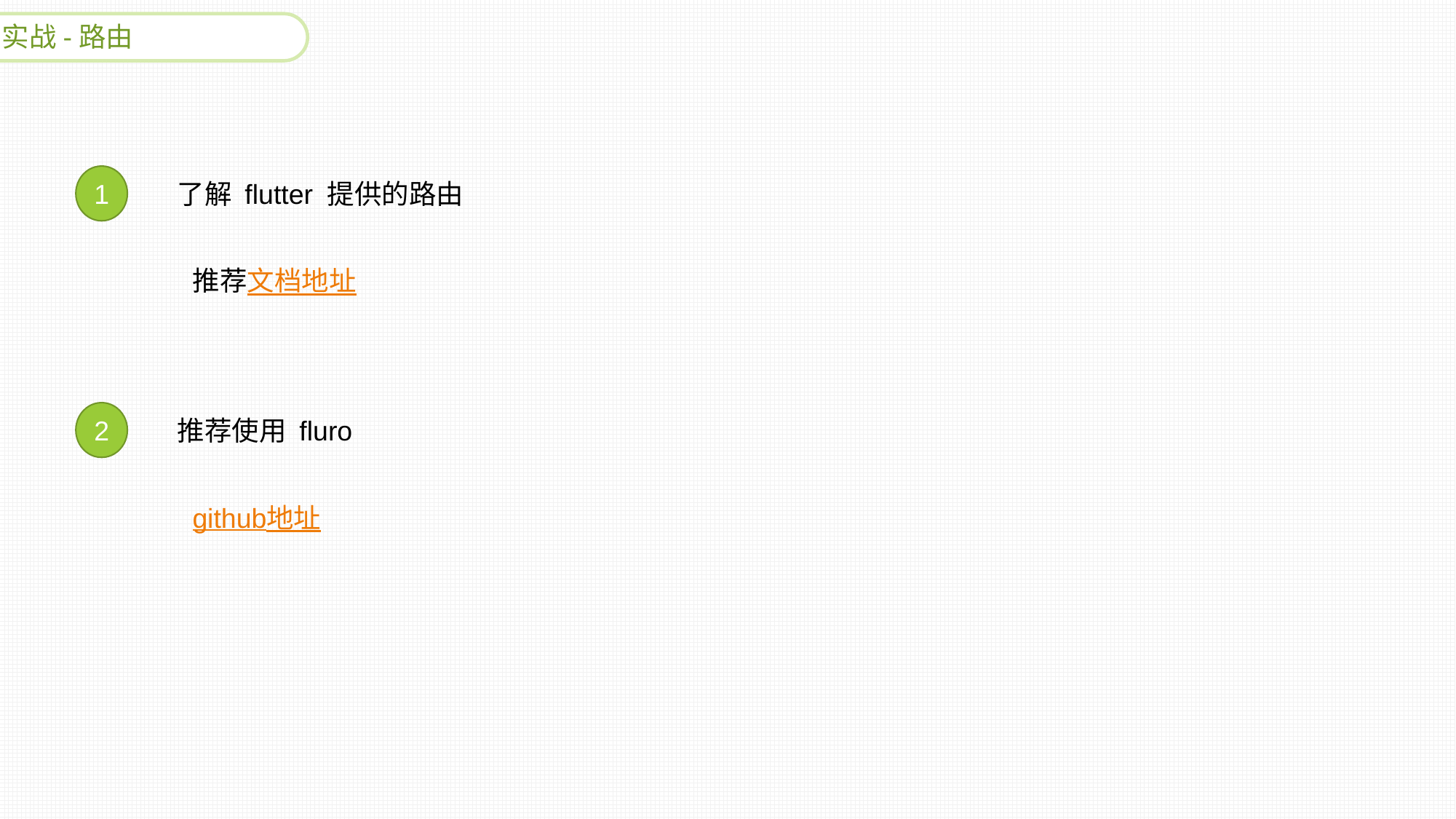

实战-路由
1
了解 flutter 提供的路由
推荐文档地址
2
推荐使用 fluro
github地址